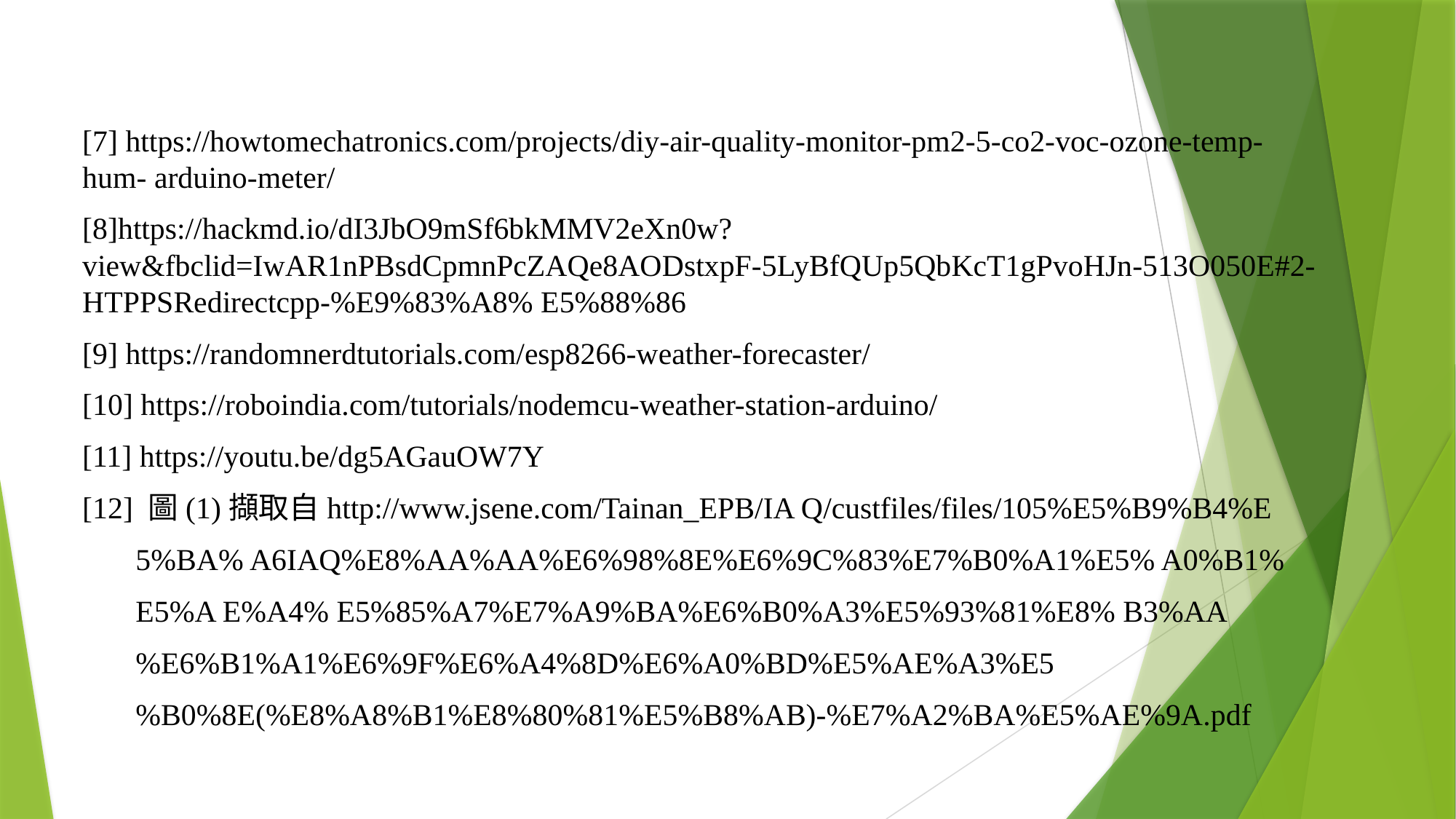

[7] https://howtomechatronics.com/projects/diy-air-quality-monitor-pm2-5-co2-voc-ozone-temp-hum- arduino-meter/
[8]https://hackmd.io/dI3JbO9mSf6bkMMV2eXn0w?view&fbclid=IwAR1nPBsdCpmnPcZAQe8AODstxpF-5LyBfQUp5QbKcT1gPvoHJn-513O050E#2-HTPPSRedirectcpp-%E9%83%A8% E5%88%86
[9] https://randomnerdtutorials.com/esp8266-weather-forecaster/
[10] https://roboindia.com/tutorials/nodemcu-weather-station-arduino/
[11] https://youtu.be/dg5AGauOW7Y
[12] 圖(1)擷取自http://www.jsene.com/Tainan_EPB/IA Q/custfiles/files/105%E5%B9%B4%E
       5%BA% A6IAQ%E8%AA%AA%E6%98%8E%E6%9C%83%E7%B0%A1%E5% A0%B1%
       E5%A E%A4% E5%85%A7%E7%A9%BA%E6%B0%A3%E5%93%81%E8% B3%AA
       %E6%B1%A1%E6%9F%E6%A4%8D%E6%A0%BD%E5%AE%A3%E5
       %B0%8E(%E8%A8%B1%E8%80%81%E5%B8%AB)-%E7%A2%BA%E5%AE%9A.pdf